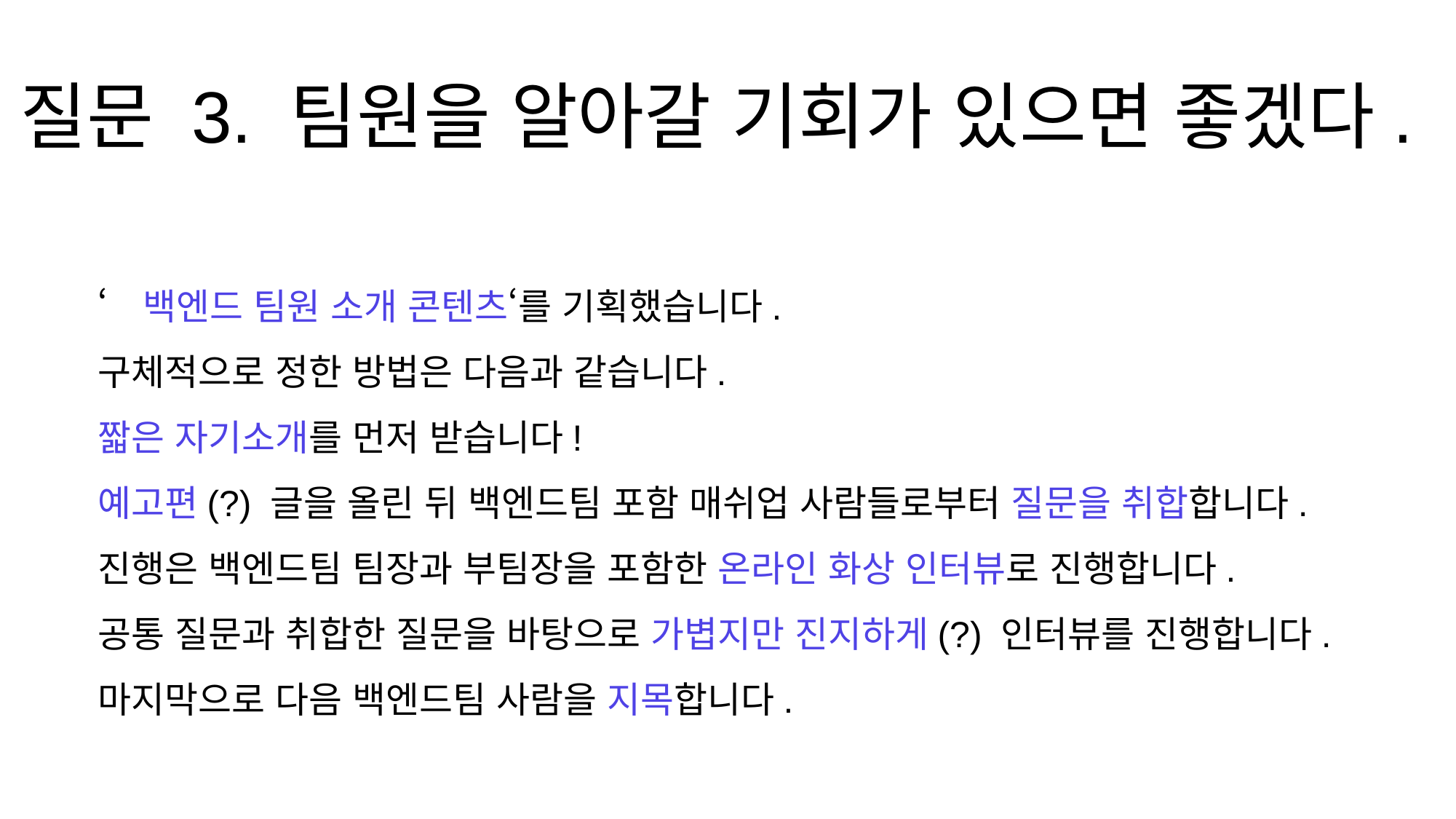

질문 3. 팀원을 알아갈 기회가 있으면 좋겠다.
‘백엔드 팀원 소개 콘텐츠‘를 기획했습니다.
구체적으로 정한 방법은 다음과 같습니다.
짧은 자기소개를 먼저 받습니다!
예고편(?) 글을 올린 뒤 백엔드팀 포함 매쉬업 사람들로부터 질문을 취합합니다.
진행은 백엔드팀 팀장과 부팀장을 포함한 온라인 화상 인터뷰로 진행합니다.
공통 질문과 취합한 질문을 바탕으로 가볍지만 진지하게(?) 인터뷰를 진행합니다.
마지막으로 다음 백엔드팀 사람을 지목합니다.